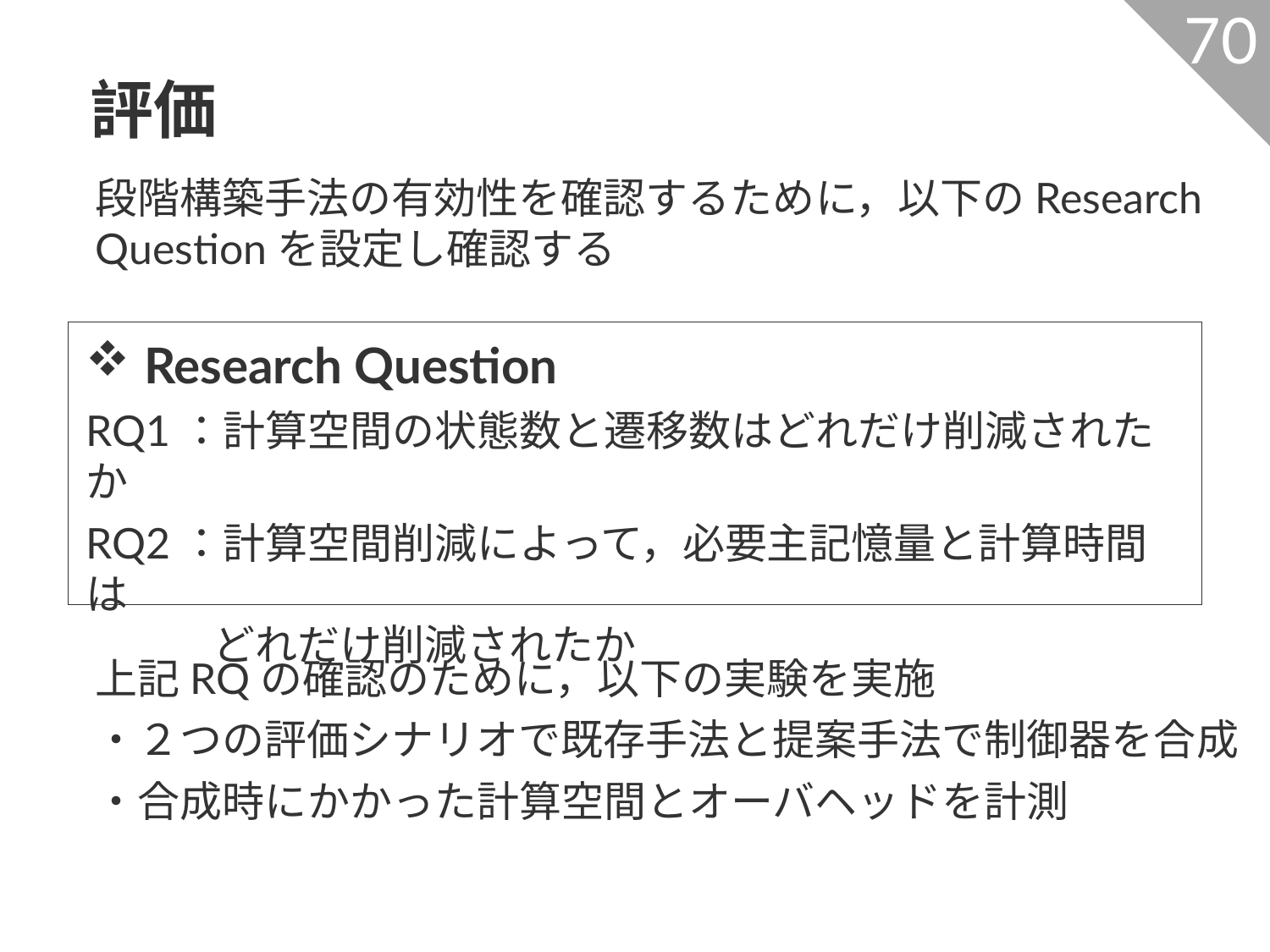

評価
70

段階構築手法の有効性を確認するために，以下のResearch Questionを設定し確認する

上記RQの確認のために，以下の実験を実施
・２つの評価シナリオで既存手法と提案手法で制御器を合成
・合成時にかかった計算空間とオーバヘッドを計測
Research Question
RQ1：計算空間の状態数と遷移数はどれだけ削減されたか
RQ2：計算空間削減によって，必要主記憶量と計算時間は
　　　どれだけ削減されたか